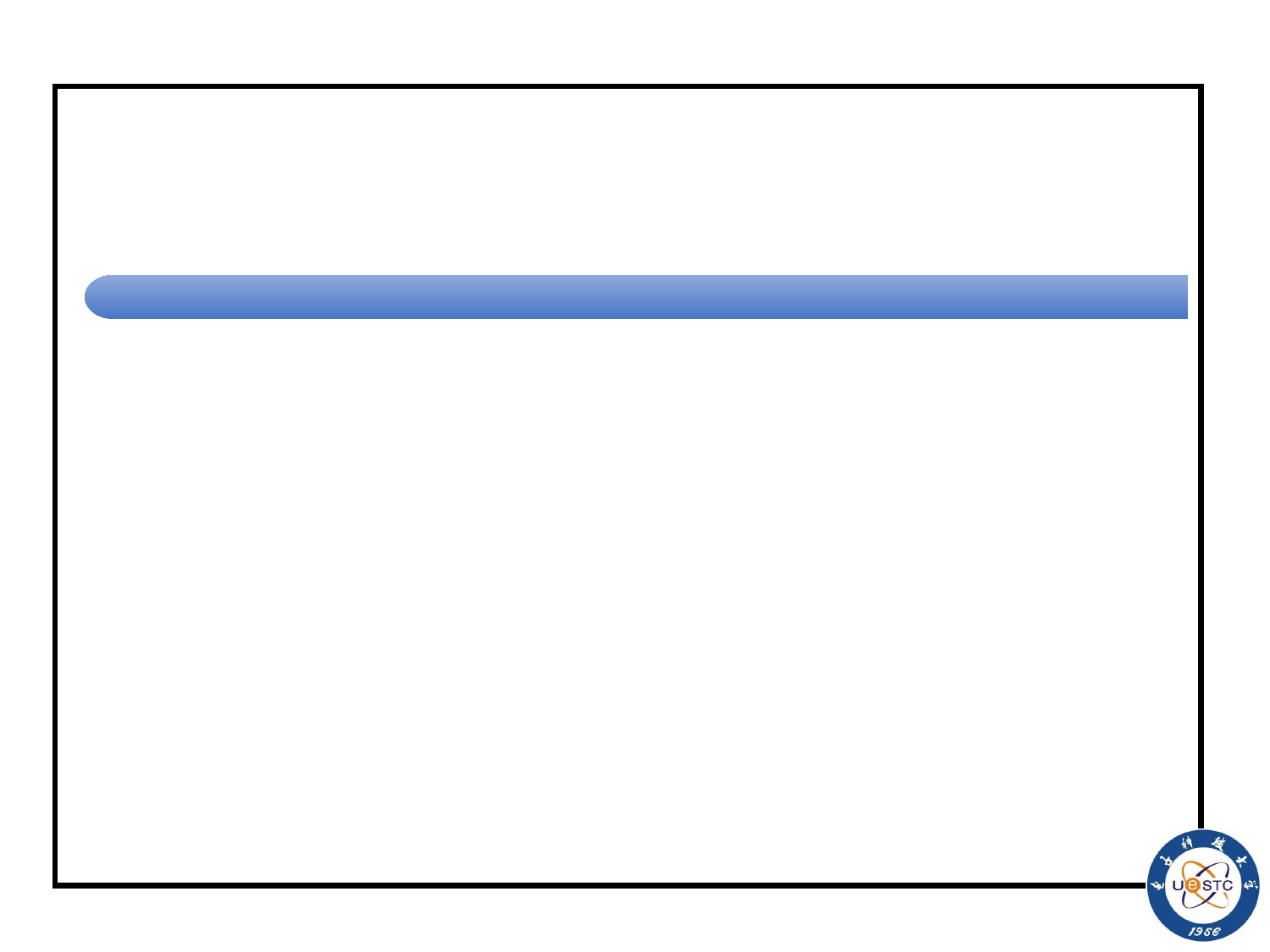

#
(3) 向左扫描输入带上的其他符号遇到├结束
<[q, a], b, [q, a], b, L>
<[q, a], c, [q, a], c, L>
<[q, b], a, [q, b], a, L>
<[q, b], c, [q, b], c, L>
<[q, c], a, [q, c], a, L>
<[q, c], b, [q, c], b, L>
<[q, a], ├, accept, ├, N>
<[q, b], ├, accept, ├, N>
<[q, c], ├, accept, ├, N>